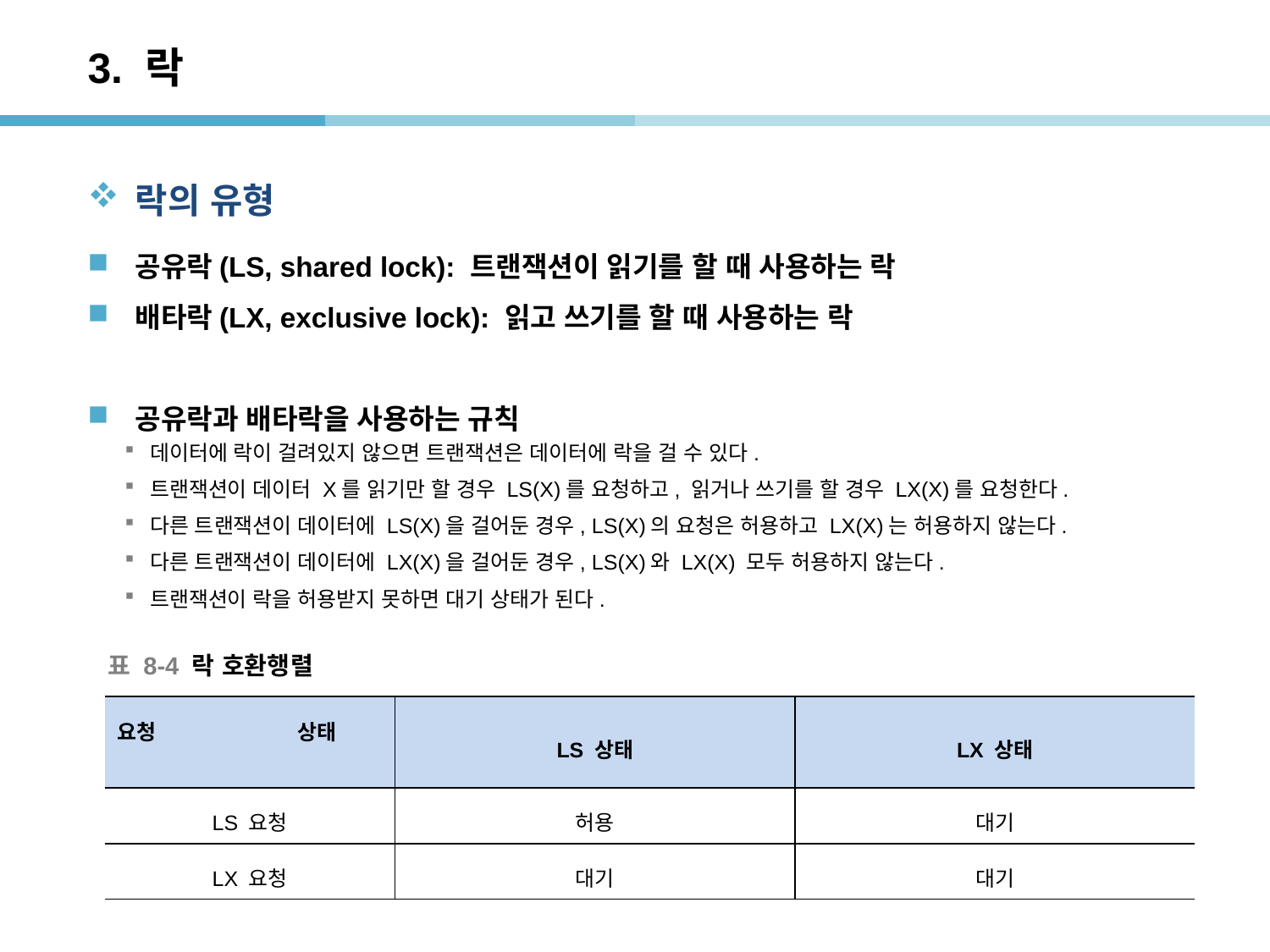

# 3. 락
락의 유형
공유락(LS, shared lock): 트랜잭션이 읽기를 할 때 사용하는 락
배타락(LX, exclusive lock): 읽고 쓰기를 할 때 사용하는 락

공유락과 배타락을 사용하는 규칙
데이터에 락이 걸려있지 않으면 트랜잭션은 데이터에 락을 걸 수 있다.
트랜잭션이 데이터 X를 읽기만 할 경우 LS(X)를 요청하고, 읽거나 쓰기를 할 경우 LX(X)를 요청한다.
다른 트랜잭션이 데이터에 LS(X)을 걸어둔 경우, LS(X)의 요청은 허용하고 LX(X)는 허용하지 않는다.
다른 트랜잭션이 데이터에 LX(X)을 걸어둔 경우, LS(X)와 LX(X) 모두 허용하지 않는다.
트랜잭션이 락을 허용받지 못하면 대기 상태가 된다.
표 8-4 락 호환행렬
| 요청 상태 | LS 상태 | LX 상태 |
| --- | --- | --- |
| LS 요청 | 허용 | 대기 |
| LX 요청 | 대기 | 대기 |